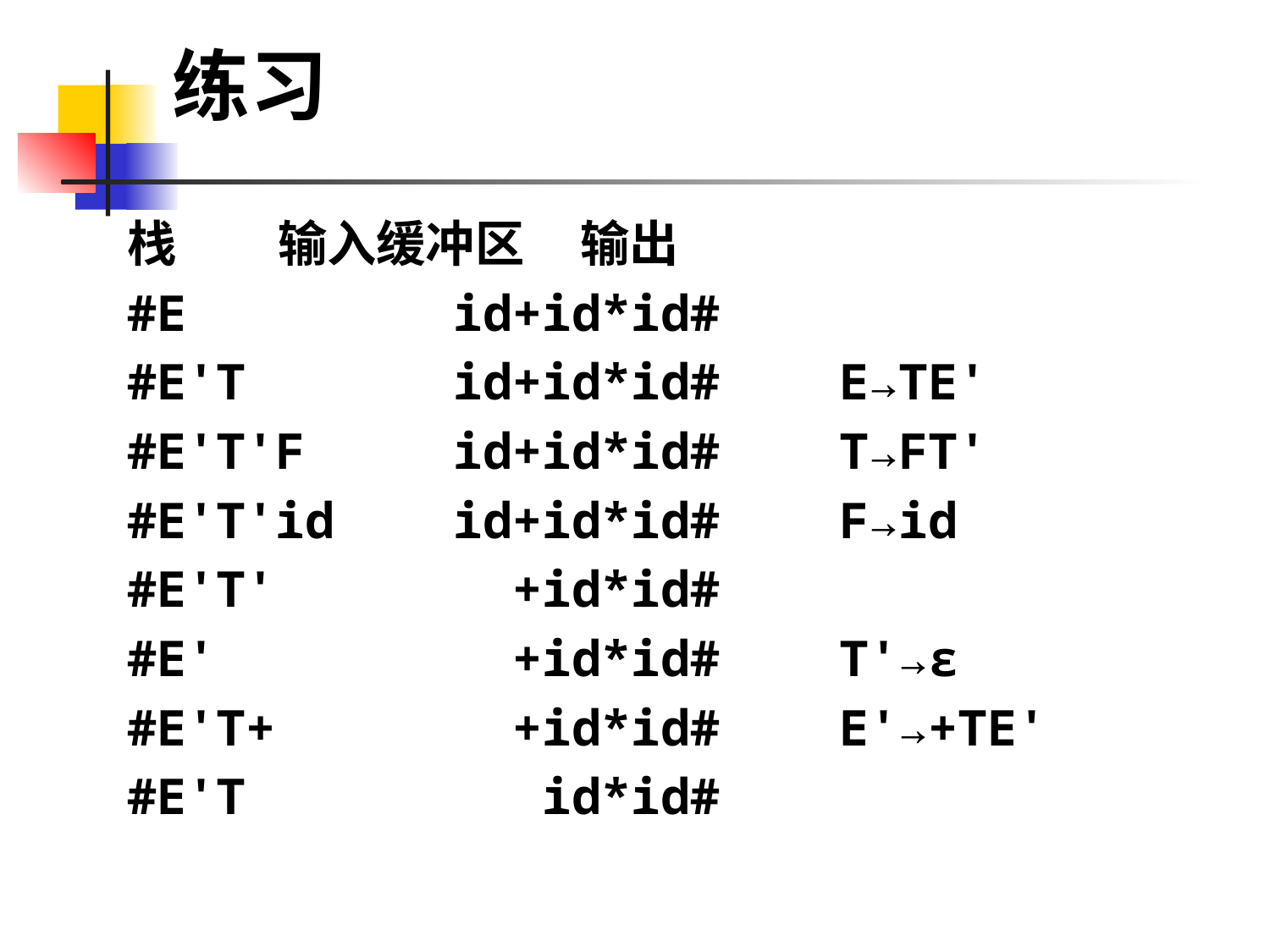

# 练习
栈         输入缓冲区     输出
#E         id+id*id#
#E'T       id+id*id#    E→TE'
#E'T'F     id+id*id#    T→FT'
#E'T'id    id+id*id#    F→id
#E'T'        +id*id#
#E'          +id*id#    T'→ε
#E'T+        +id*id#    E'→+TE'
#E'T          id*id#